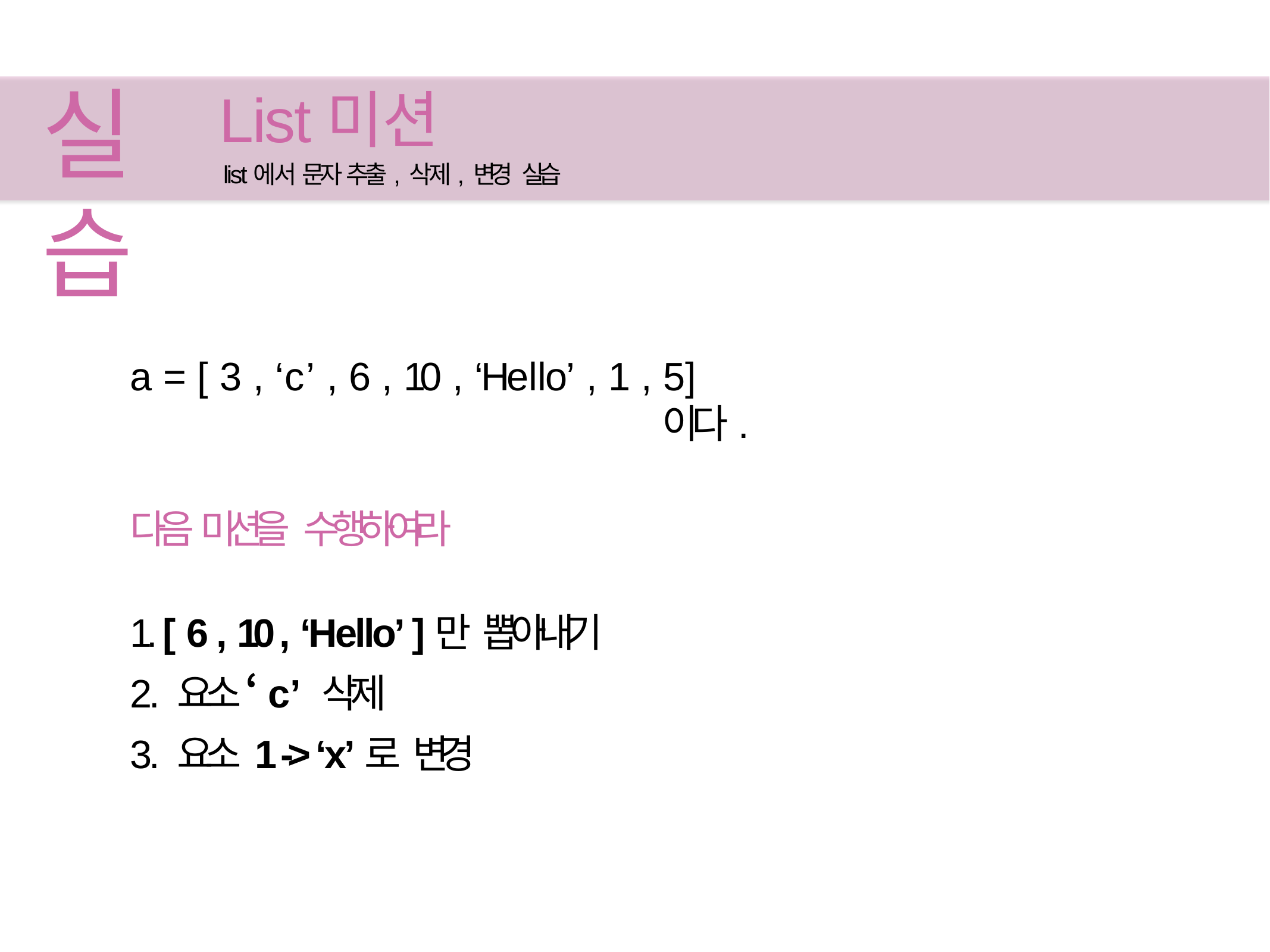

# List미션
list에서 문자  추출, 삭제, 변경   실습
실습

a = [ 3 , ‘c’ , 6 , 10 , ‘Hello’ , 1 , 5]	이다.

다음  미션을  수행하여라

1. [ 6 , 10 , ‘Hello’ ]만 뽑아내기
2. 요소  ‘c’ 삭제
3. 요소  1  -> ‘x’로 변경